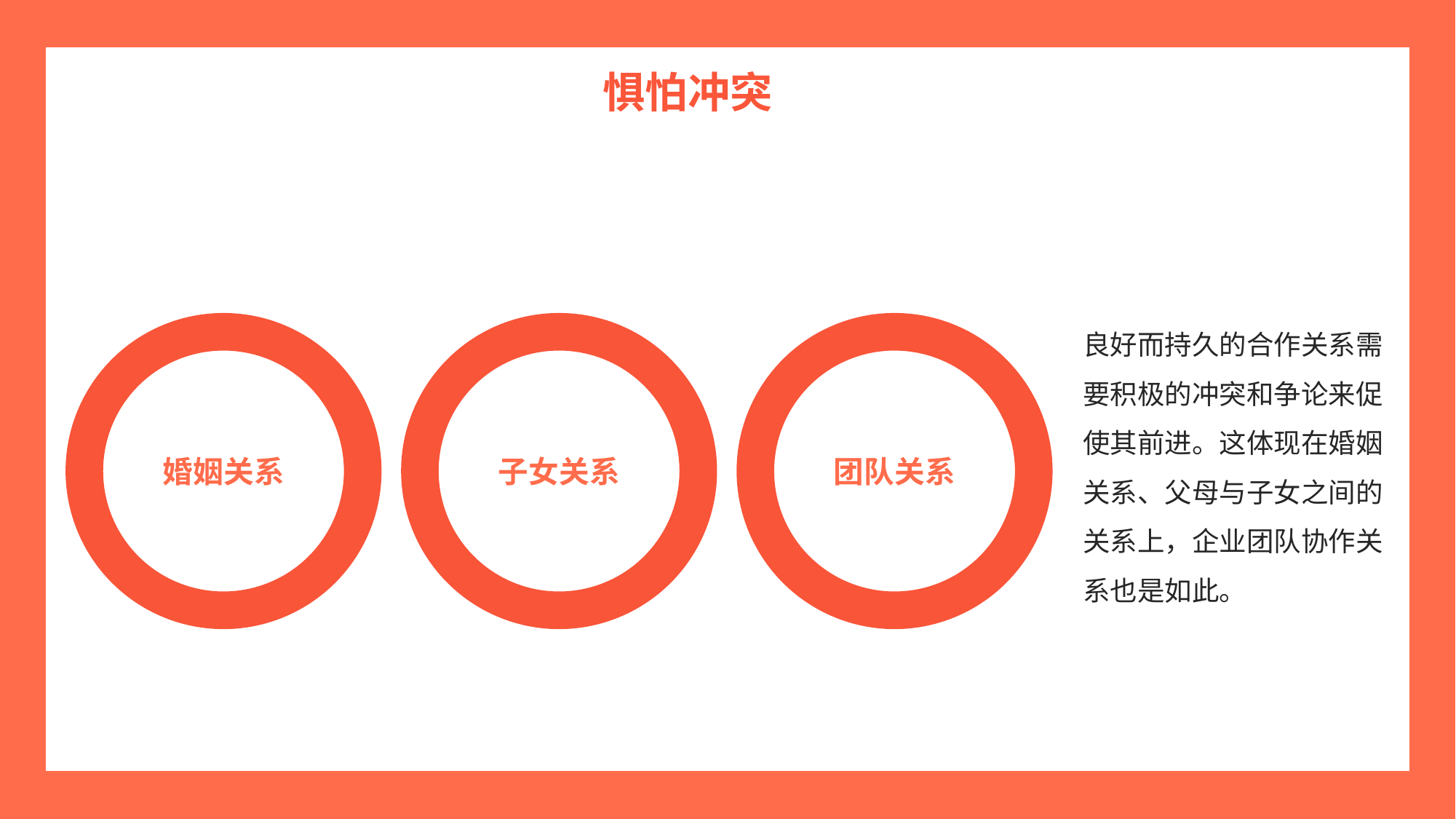

惧怕冲突
良好而持久的合作关系需要积极的冲突和争论来促使其前进。这体现在婚姻关系、父母与子女之间的关系上，企业团队协作关系也是如此。

婚姻关系

子女关系

团队关系